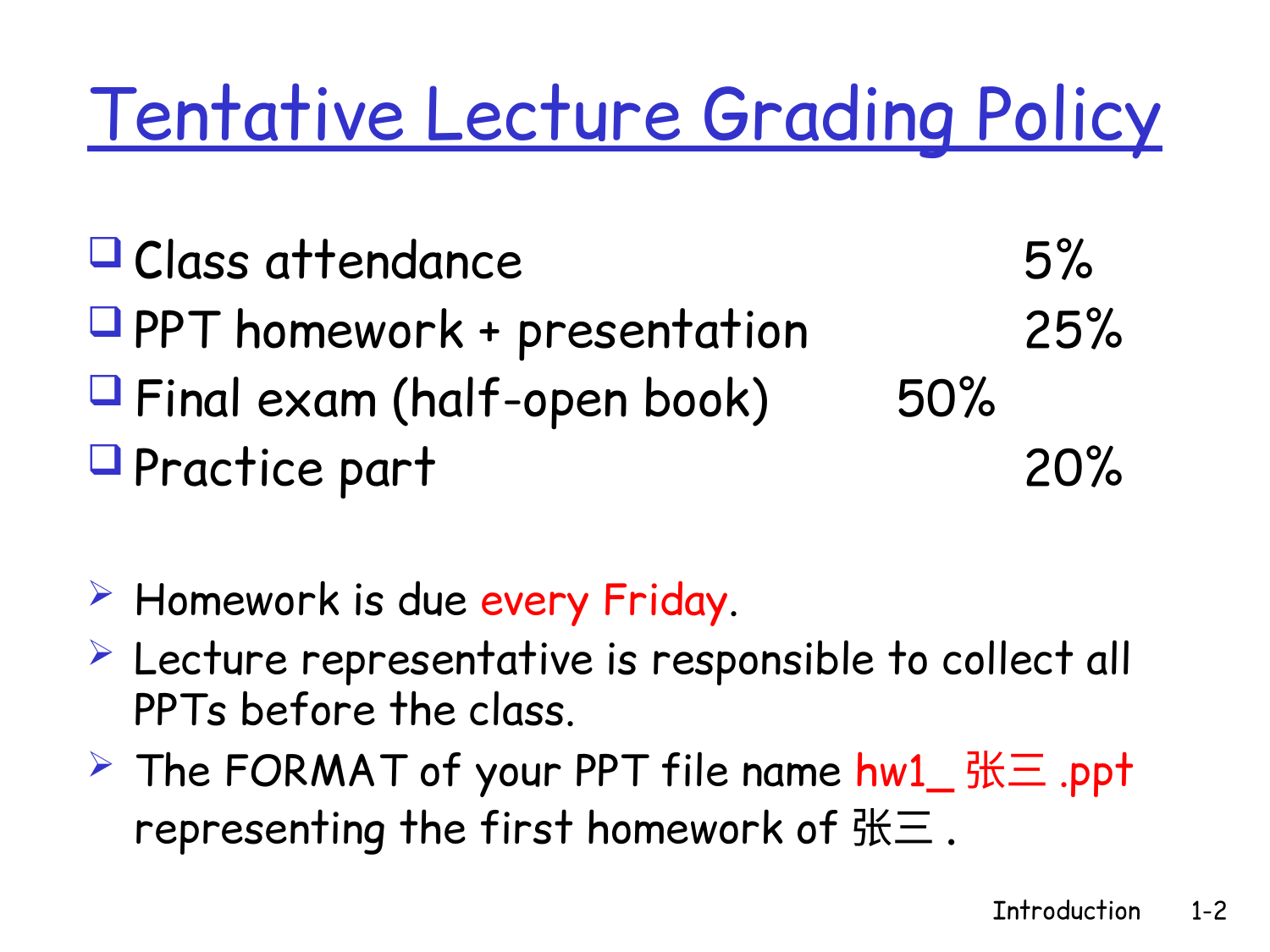

# Tentative Lecture Grading Policy
Class attendance 				5%
PPT homework + presentation		25%
Final exam (half-open book)		50%
Practice part					20%

Homework is due every Friday.
Lecture representative is responsible to collect all PPTs before the class.
The FORMAT of your PPT file name hw1_张三.ppt representing the first homework of张三.
Introduction
1-2